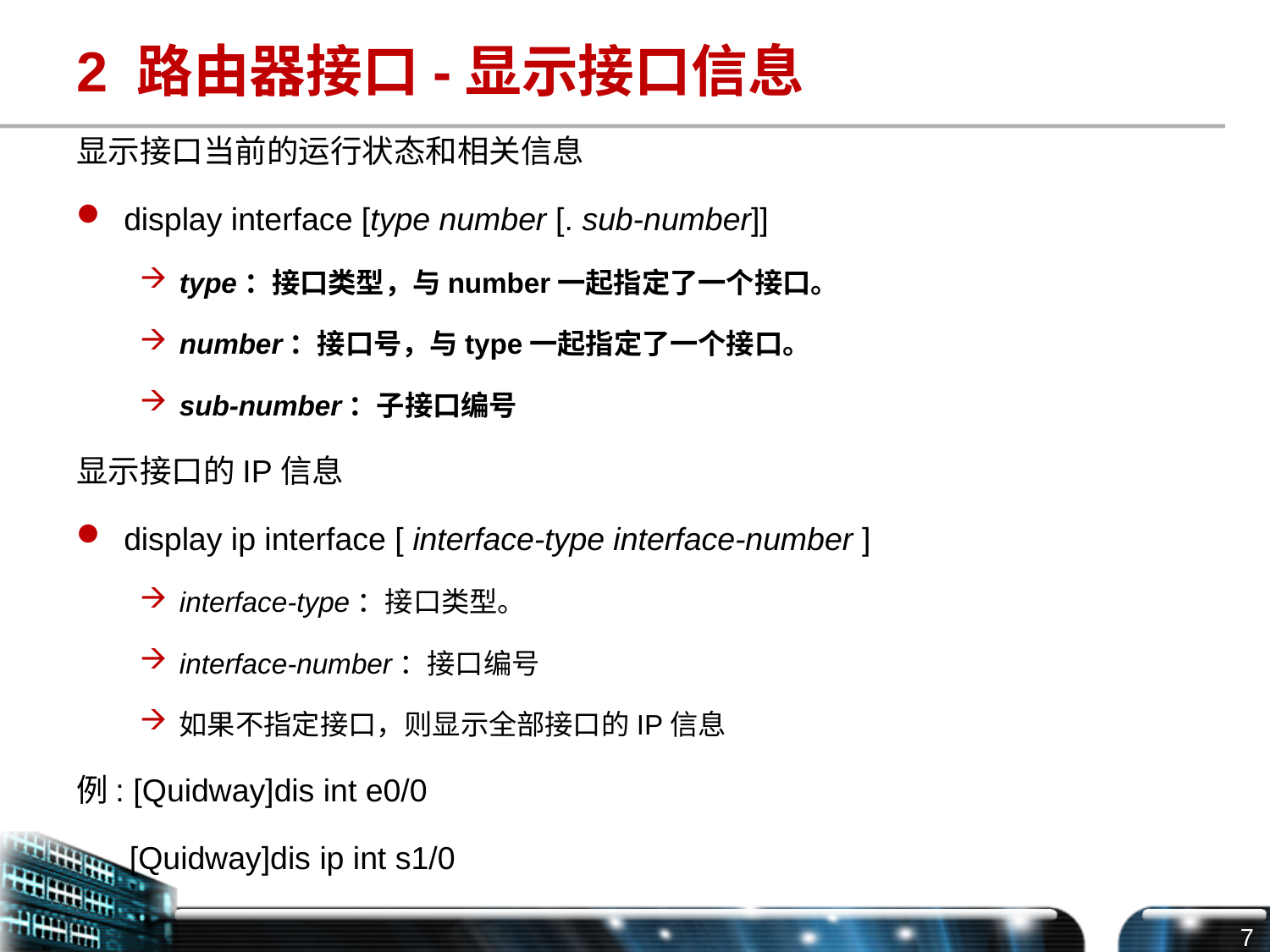

# 2 路由器接口-显示接口信息
显示接口当前的运行状态和相关信息
display interface [type number [. sub-number]]
type：接口类型，与number一起指定了一个接口。
number：接口号，与type一起指定了一个接口。
sub-number：子接口编号
显示接口的IP信息
display ip interface [ interface-type interface-number ]
interface-type：接口类型。
interface-number：接口编号
如果不指定接口，则显示全部接口的IP信息
例: [Quidway]dis int e0/0
      [Quidway]dis ip int s1/0